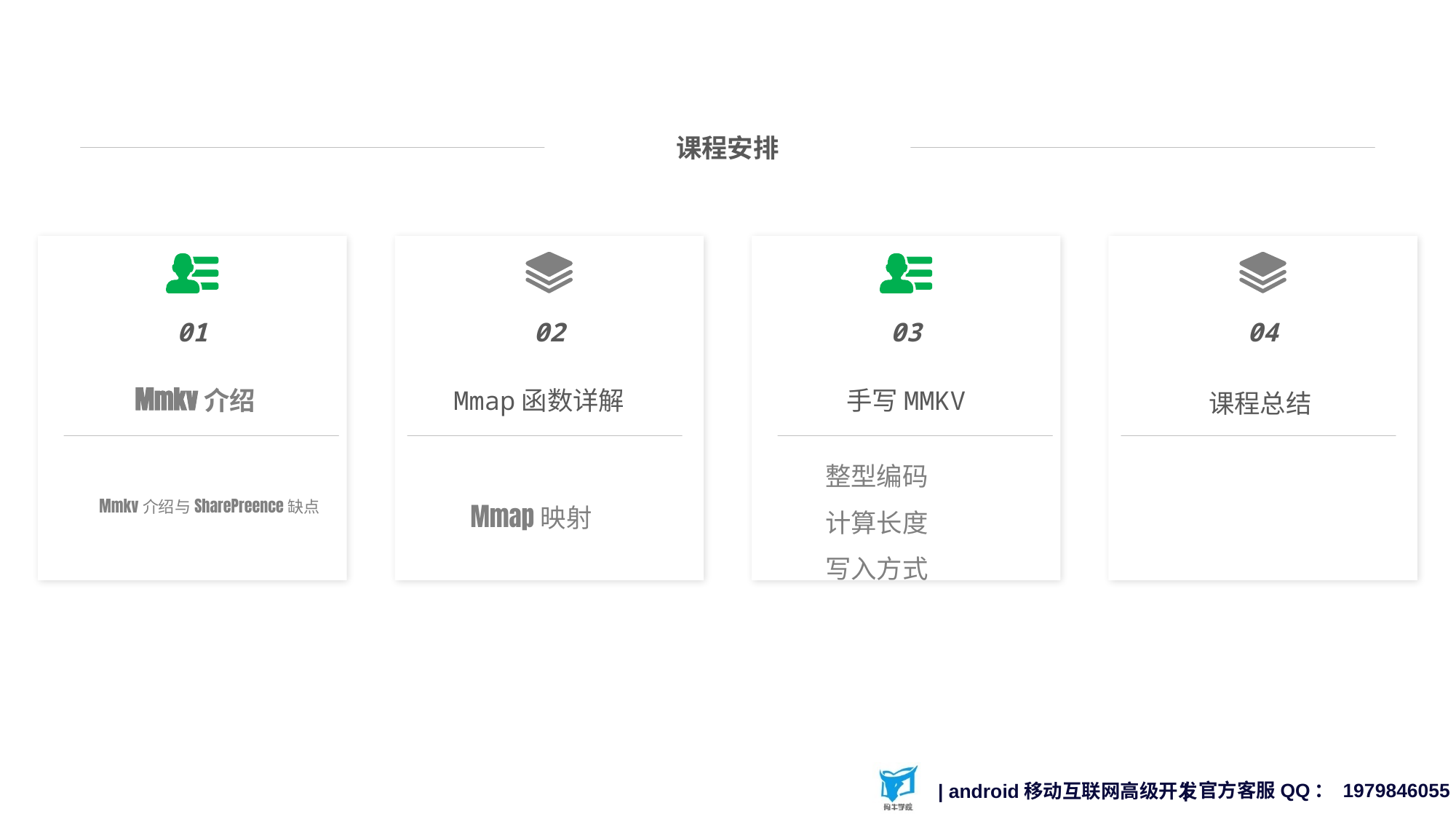

课程安排

01
Mmkv介绍

02
Mmap函数详解

03
手写MMKV

04
课程总结

Mmkv介绍与SharePreence缺点
Mmap映射
整型编码
计算长度
写入方式